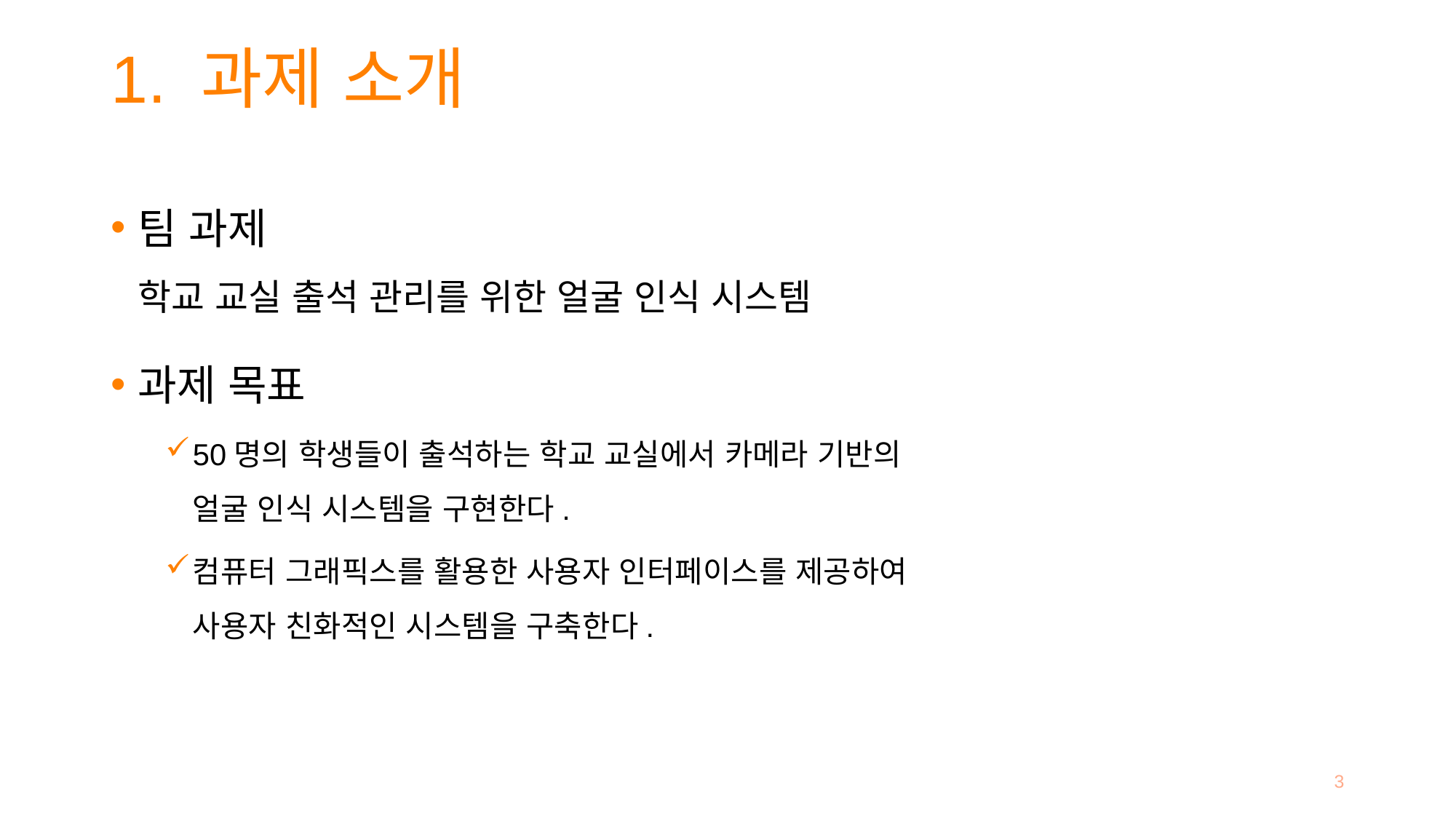

# 1. 과제 소개
팀 과제
학교 교실 출석 관리를 위한 얼굴 인식 시스템
과제 목표
50명의 학생들이 출석하는 학교 교실에서 카메라 기반의
얼굴 인식 시스템을 구현한다.
컴퓨터 그래픽스를 활용한 사용자 인터페이스를 제공하여
사용자 친화적인 시스템을 구축한다.
3